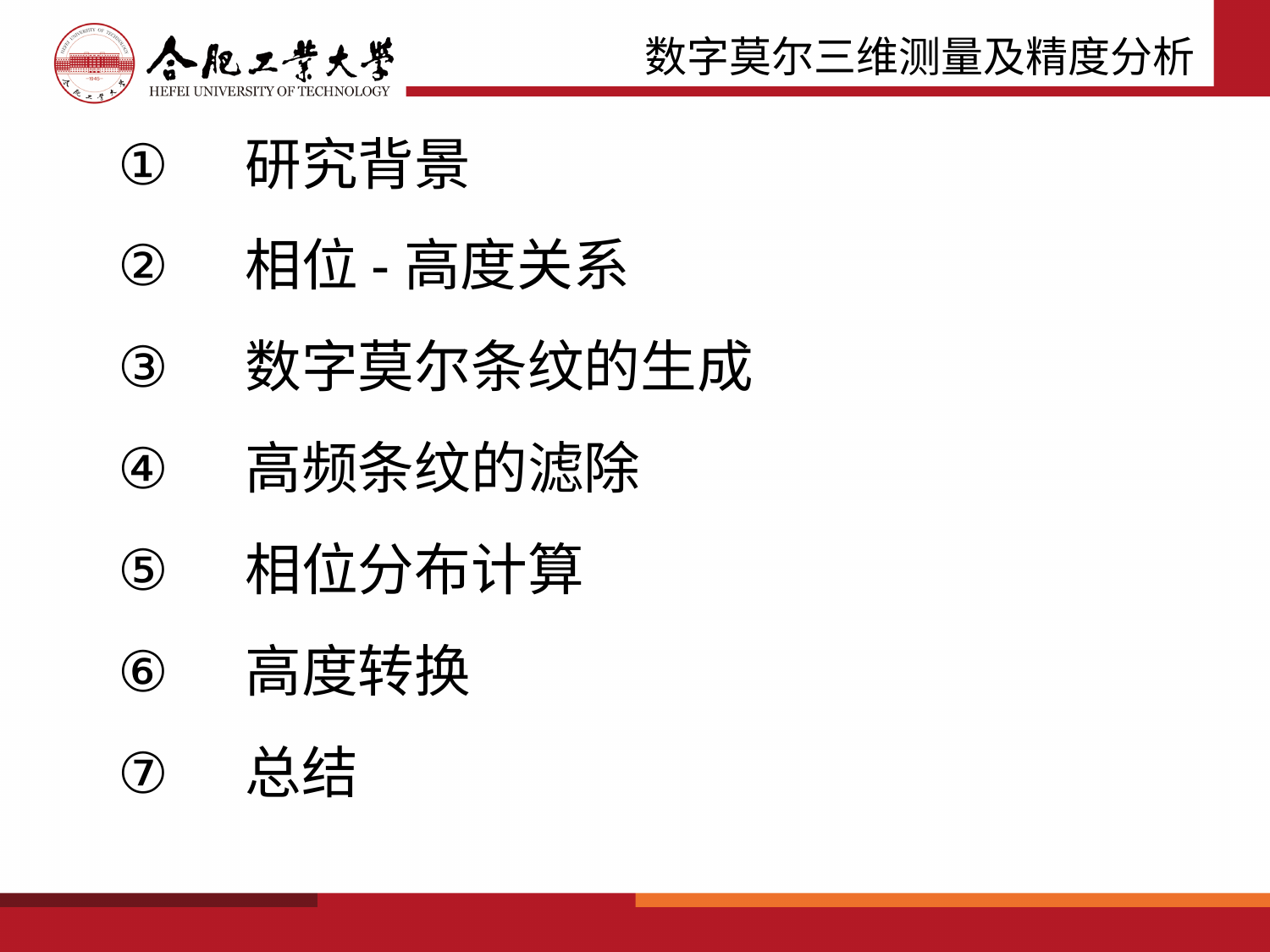

数字莫尔三维测量及精度分析
研究背景
相位-高度关系
数字莫尔条纹的生成
高频条纹的滤除
相位分布计算
高度转换
总结